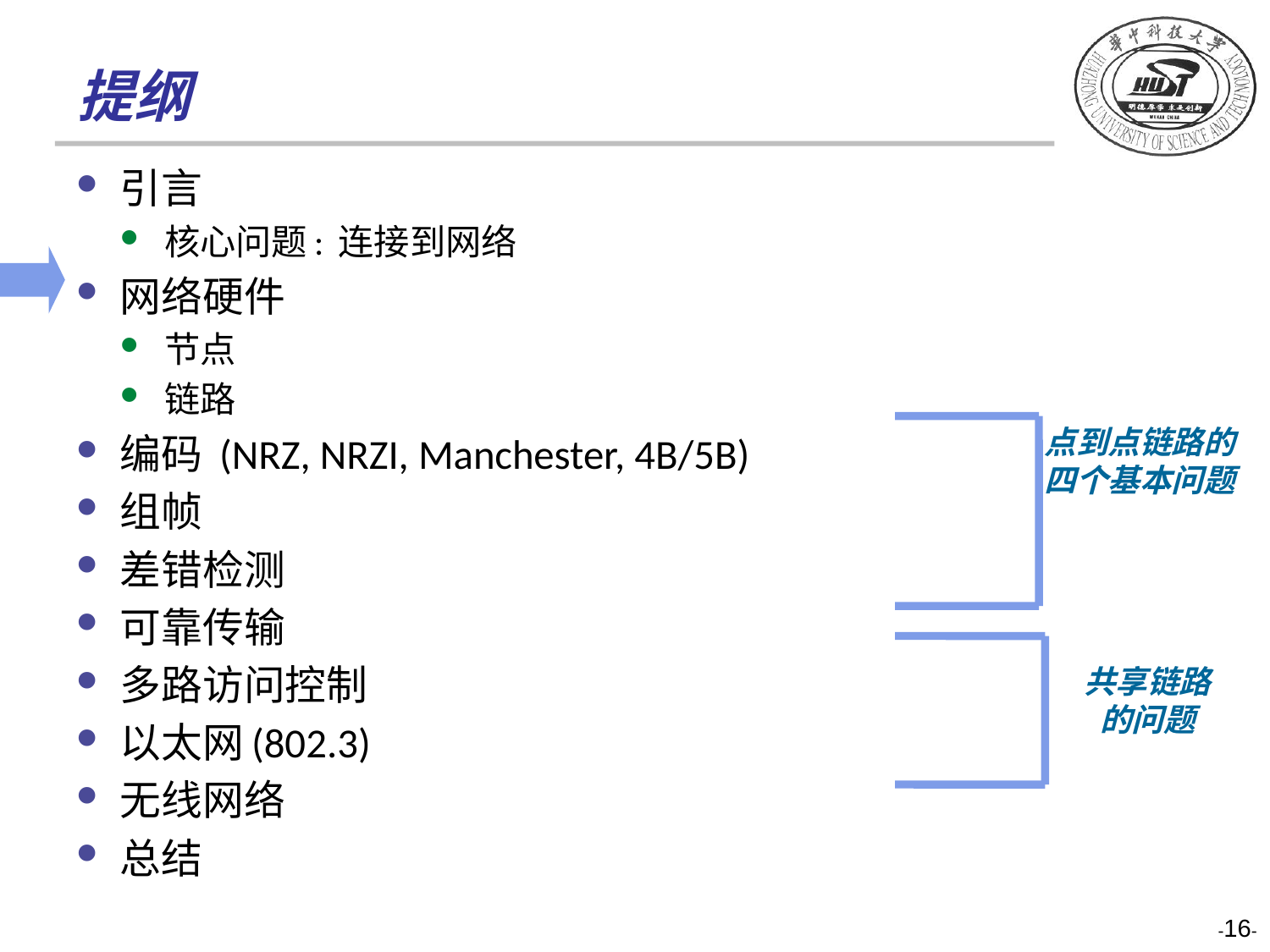

# 提纲
引言
核心问题: 连接到网络
网络硬件
节点
链路
编码 (NRZ, NRZI, Manchester, 4B/5B)
组帧
差错检测
可靠传输
多路访问控制
以太网(802.3)
无线网络
总结

点到点链路的
四个基本问题

共享链路
的问题
-16-